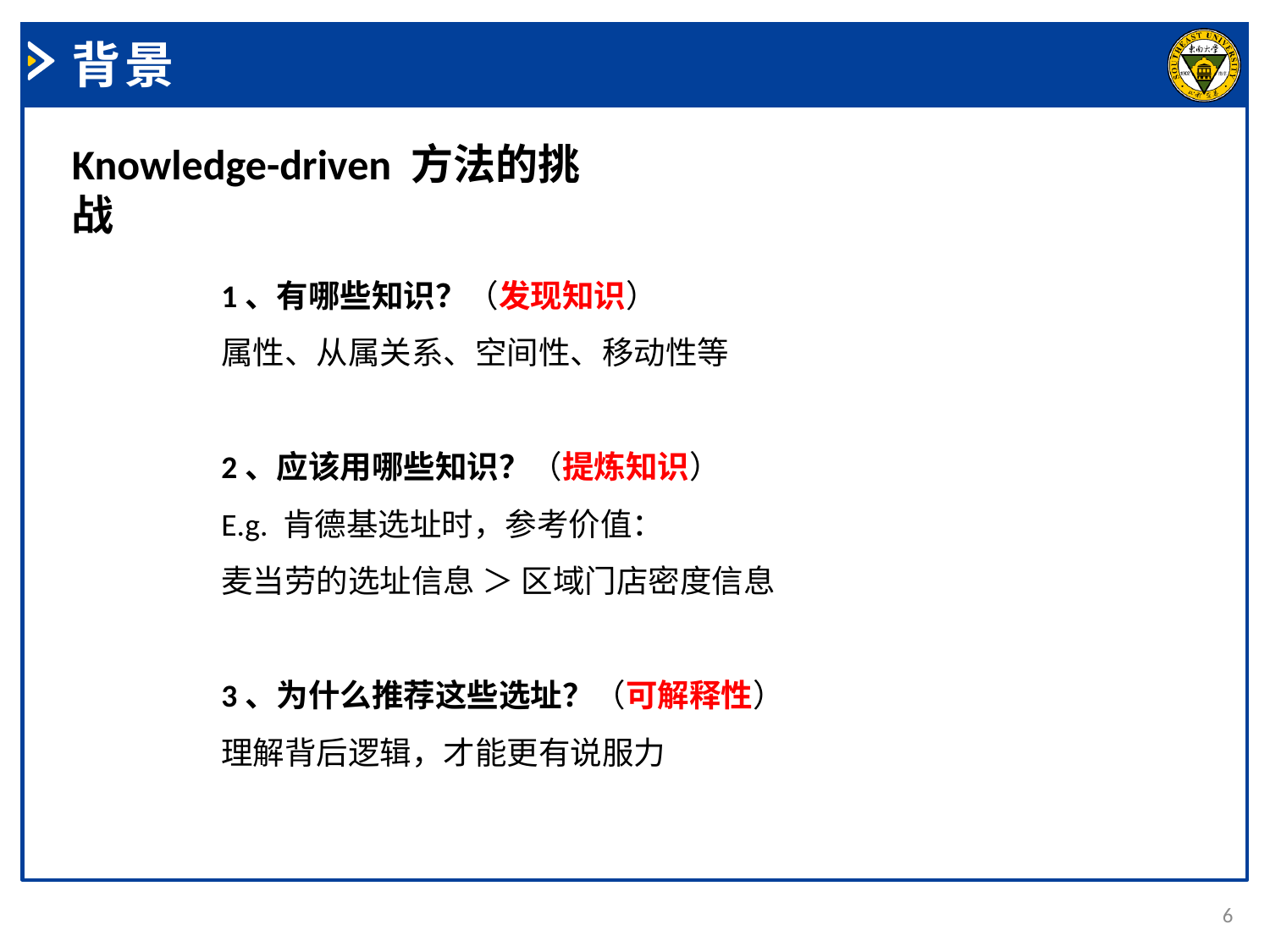

背景
Knowledge-driven 方法的挑战
1、有哪些知识？（发现知识）
属性、从属关系、空间性、移动性等

2、应该用哪些知识？（提炼知识）
E.g. 肯德基选址时，参考价值：
麦当劳的选址信息 ＞ 区域门店密度信息

3、为什么推荐这些选址？（可解释性）
理解背后逻辑，才能更有说服力

6